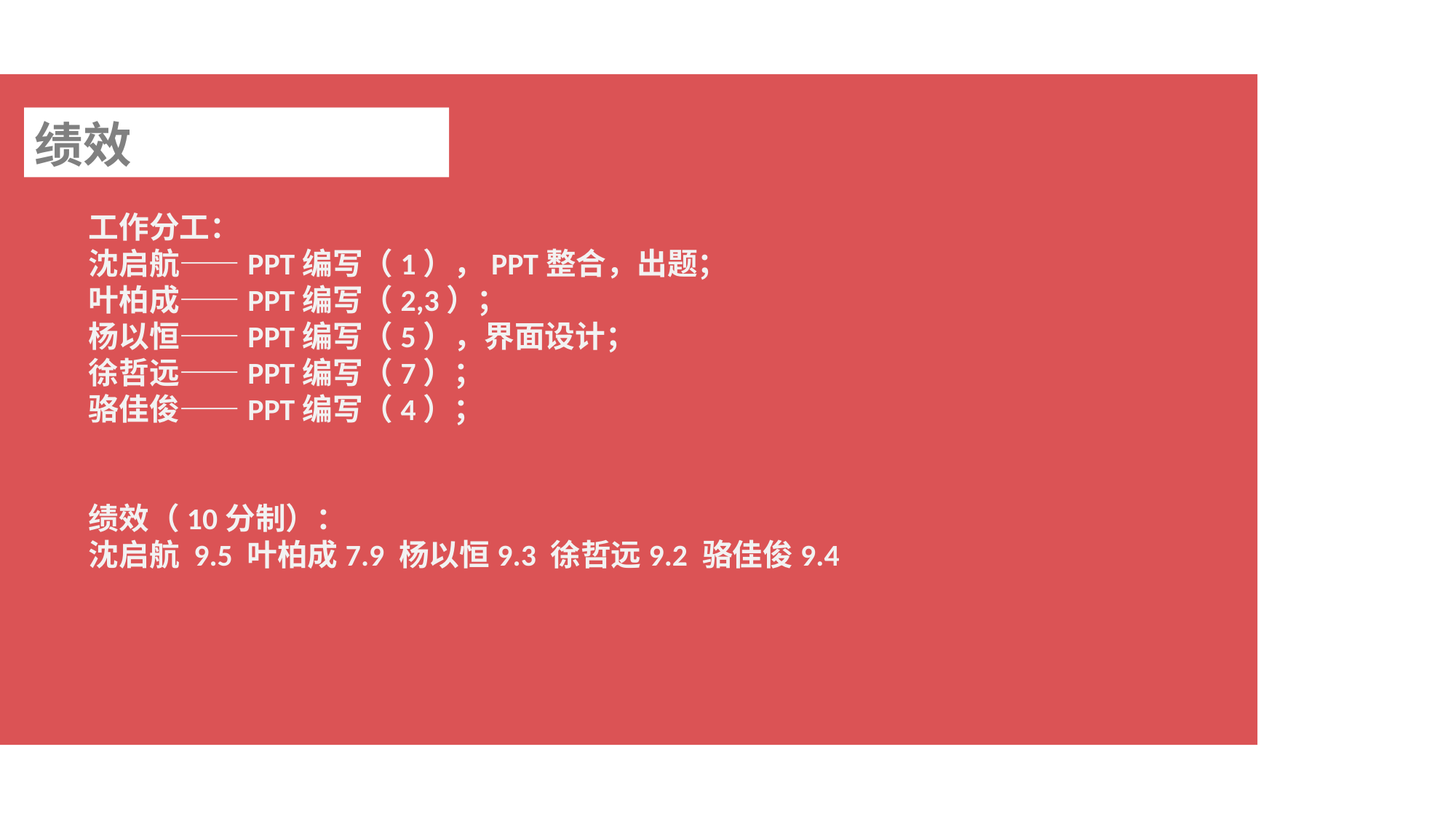

绩效
工作分工：
沈启航——PPT编写（1），PPT整合，出题；
叶柏成——PPT编写（2,3）；
杨以恒——PPT编写（5），界面设计；
徐哲远——PPT编写（7）；
骆佳俊——PPT编写（4）；

绩效（10分制）：
沈启航 9.5 叶柏成7.9 杨以恒9.3 徐哲远9.2 骆佳俊9.4